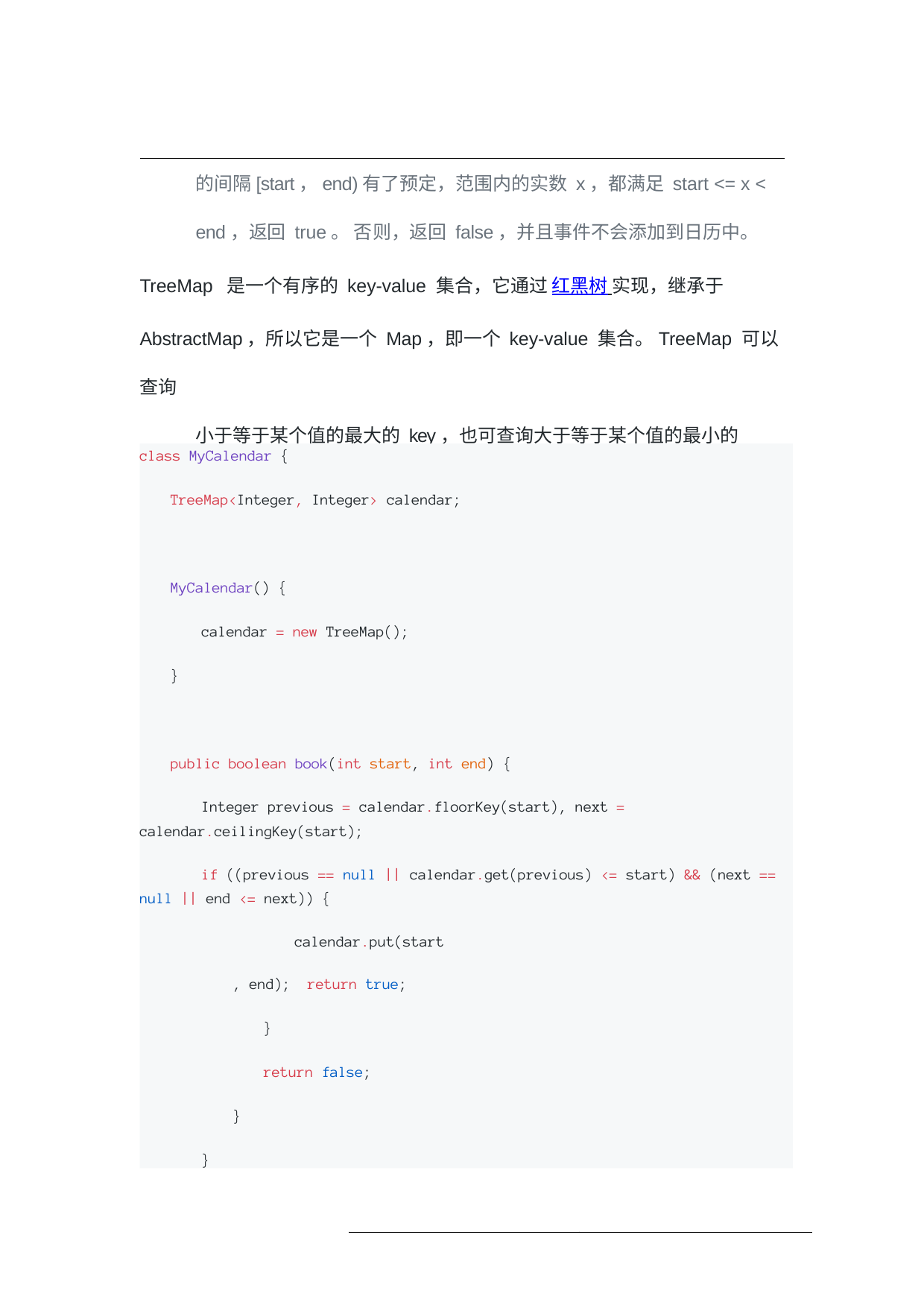

的间隔[start，end)有了预定，范围内的实数 x，都满足 start <= x <
end，返回 true。 否则，返回 false，并且事件不会添加到日历中。 TreeMap 是一个有序的 key-value 集合，它通过 红黑树 实现，继承于 AbstractMap，所以它是一个 Map，即一个 key-value 集合。TreeMap 可以查询
小于等于某个值的最大的 key，也可查询大于等于某个值的最小的 key。 元素的 顺序可以改变，并且对新的数组不会有影响。
class MyCalendar {

TreeMap<Integer, Integer> calendar;

MyCalendar() {

calendar = new TreeMap();

}

public boolean book(int start, int end) {

Integer previous = calendar.floorKey(start), next =  calendar.ceilingKey(start);

if ((previous == null || calendar.get(previous) <= start) && (next ==  null || end <= next)) {
calendar.put(start, end);  return true;

}

return false;

}

}